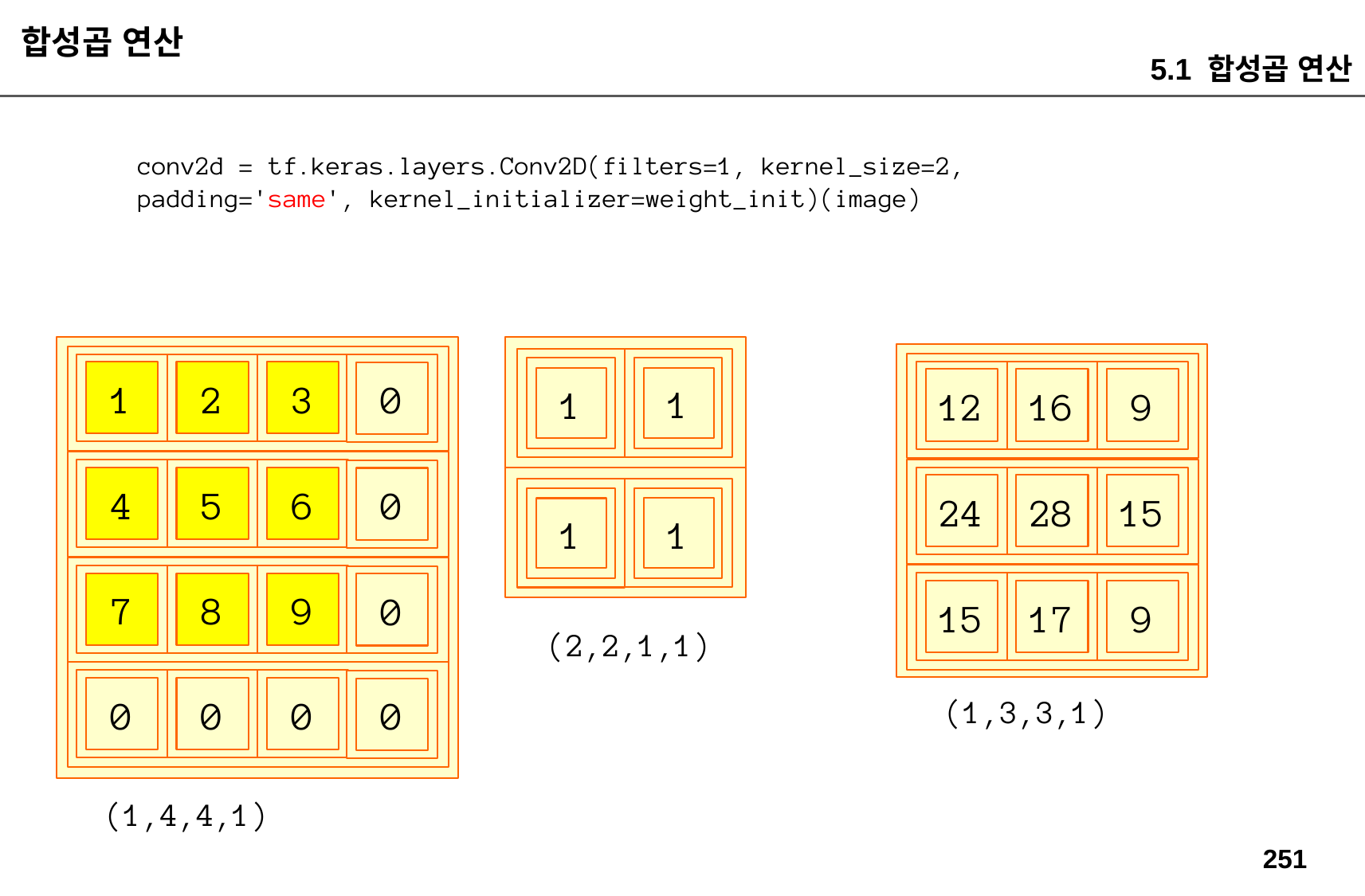

합성곱 연산
5.1 합성곱 연산
conv2d = tf.keras.layers.Conv2D(filters=1, kernel_size=2, padding='same', kernel_initializer=weight_init)(image)

1
2
3
0
1
1
12
16
9

4
5
6

0
24
28
15

1
1

7
8
9
0
15
17
9
(2,2,1,1)

0
0
0
0
(1,3,3,1)
(1,4,4,1)